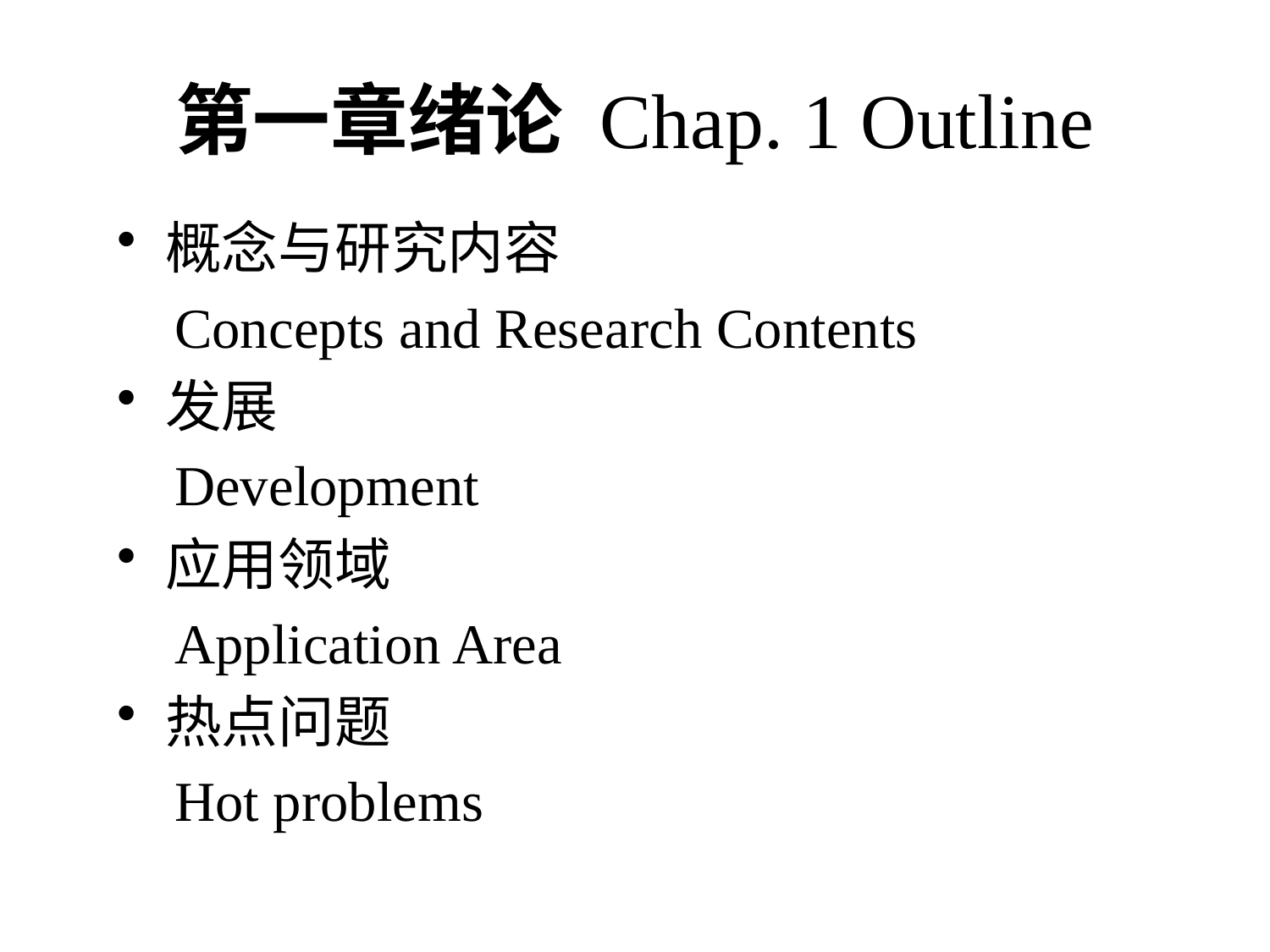

# 第一章绪论 Chap. 1 Outline
概念与研究内容
    Concepts and Research Contents
发展
    Development
应用领域
    Application Area
热点问题
    Hot problems